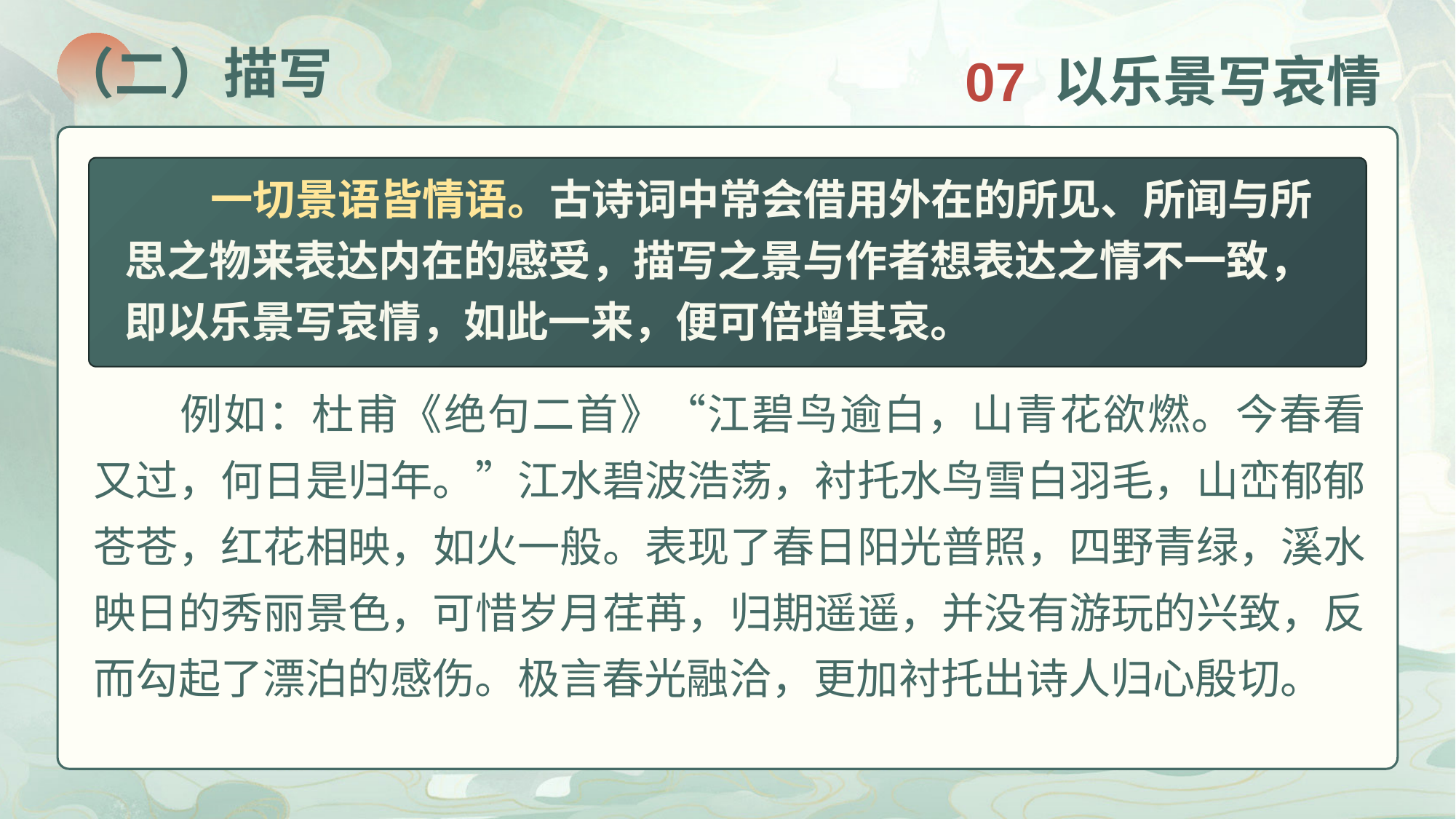

07 以乐景写哀情

（二）描写

一切景语皆情语。古诗词中常会借用外在的所见、所闻与所思之物来表达内在的感受，描写之景与作者想表达之情不一致，即以乐景写哀情，如此一来，便可倍增其哀。

例如：杜甫《绝句二首》“江碧鸟逾白，山青花欲燃。今春看又过，何日是归年。”江水碧波浩荡，衬托水鸟雪白羽毛，山峦郁郁苍苍，红花相映，如火一般。表现了春日阳光普照，四野青绿，溪水映日的秀丽景色，可惜岁月荏苒，归期遥遥，并没有游玩的兴致，反而勾起了漂泊的感伤。极言春光融洽，更加衬托出诗人归心殷切。